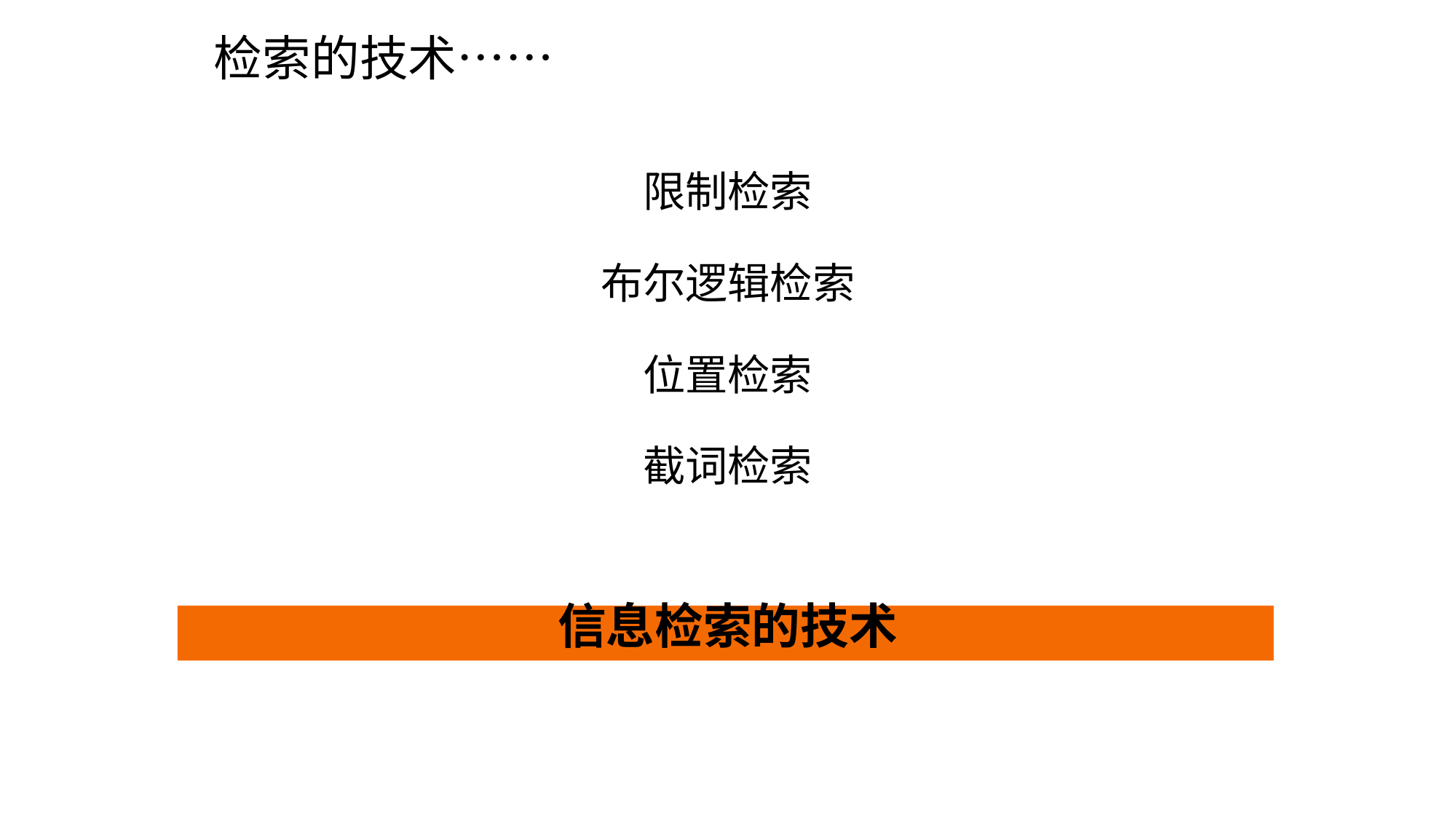

检索的技术……
#
限制检索
布尔逻辑检索
位置检索
截词检索
信息检索的技术